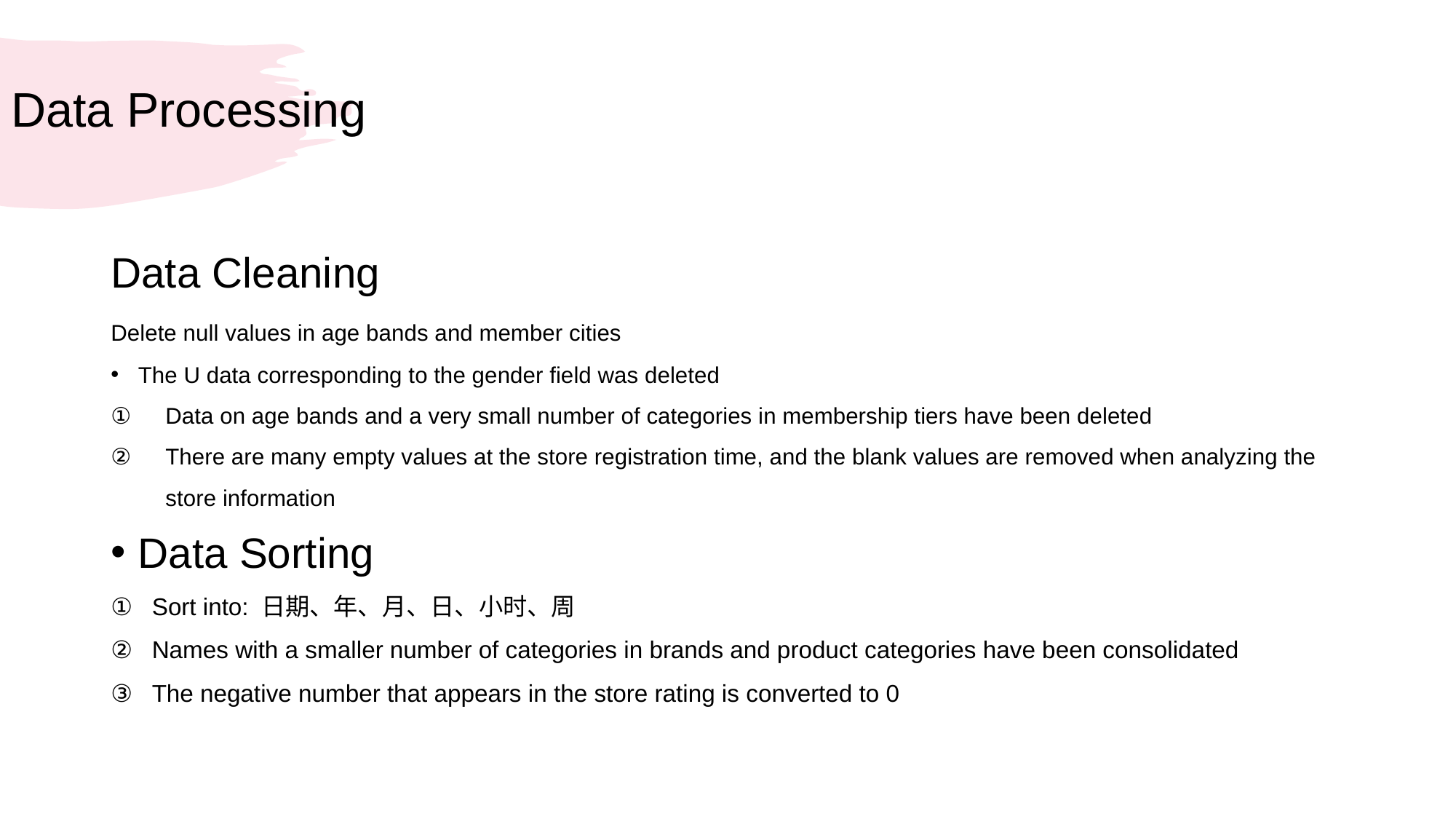

# Data Processing
Data Cleaning
Delete null values in age bands and member cities
The U data corresponding to the gender field was deleted
Data on age bands and a very small number of categories in membership tiers have been deleted
There are many empty values at the store registration time, and the blank values are removed when analyzing the store information
Data Sorting
Sort into: 日期、年、月、日、小时、周
Names with a smaller number of categories in brands and product categories have been consolidated
The negative number that appears in the store rating is converted to 0